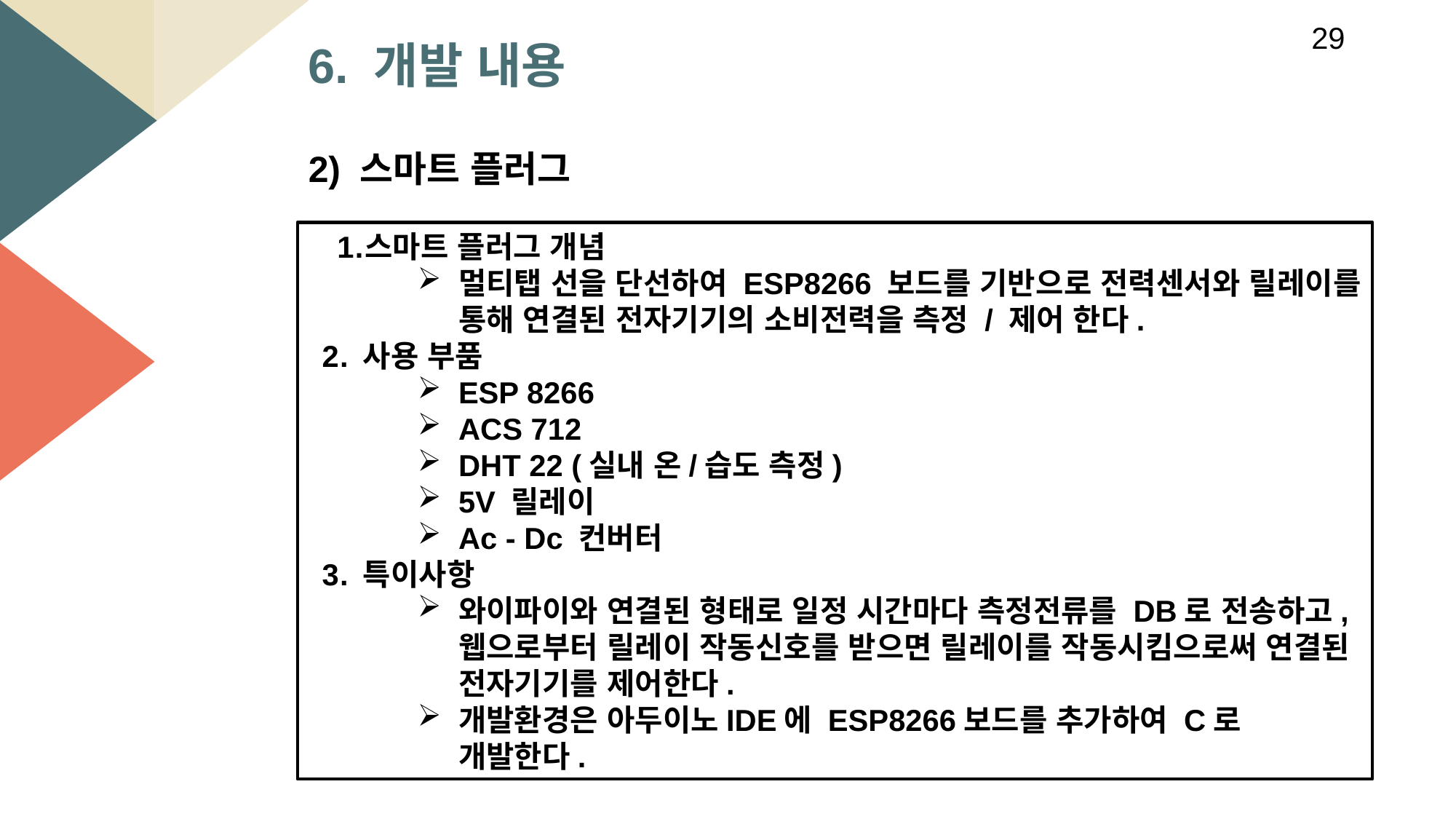

29
6. 개발 내용
2) 스마트 플러그
스마트 플러그 개념
멀티탭 선을 단선하여 ESP8266 보드를 기반으로 전력센서와 릴레이를 통해 연결된 전자기기의 소비전력을 측정 / 제어 한다.
사용 부품
ESP 8266
ACS 712
DHT 22 (실내 온/습도 측정)
5V 릴레이
Ac - Dc 컨버터
특이사항
와이파이와 연결된 형태로 일정 시간마다 측정전류를 DB로 전송하고, 웹으로부터 릴레이 작동신호를 받으면 릴레이를 작동시킴으로써 연결된 전자기기를 제어한다.
개발환경은 아두이노IDE에 ESP8266보드를 추가하여 C로 개발한다.